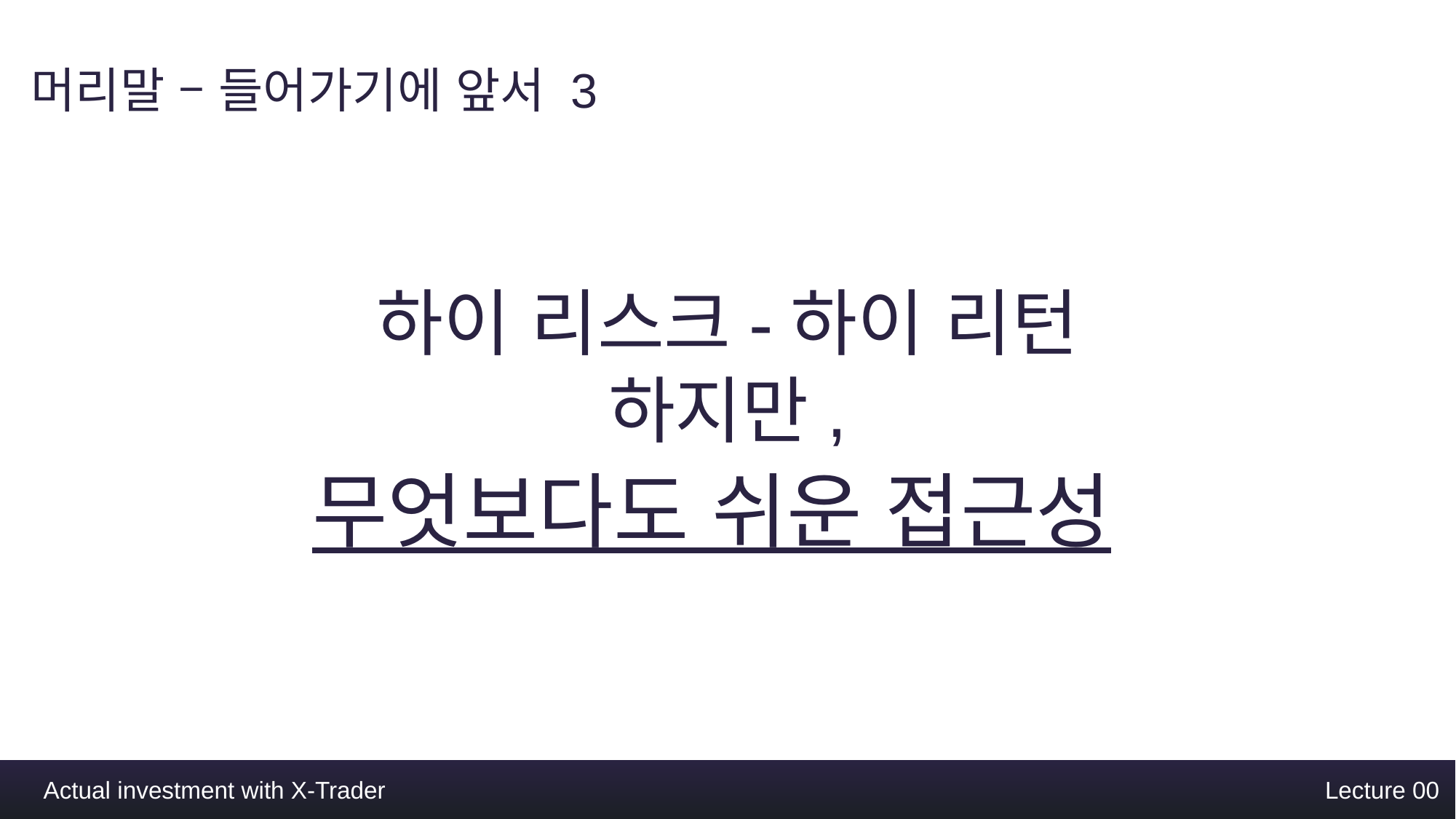

머리말 – 들어가기에 앞서 3
하이 리스크-하이 리턴
하지만,
무엇보다도 쉬운 접근성

Actual investment with X-Trader
Lecture 00